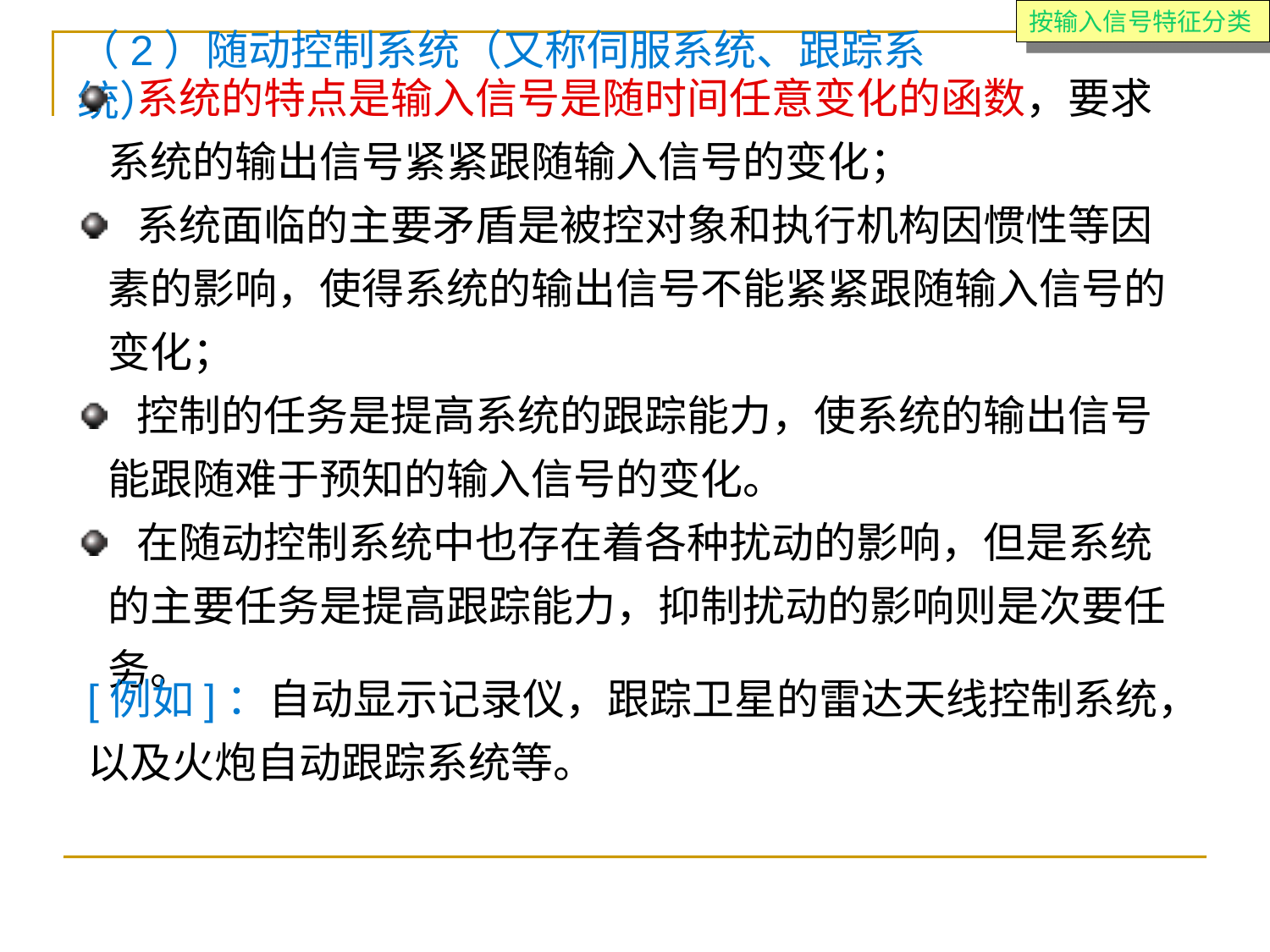

按输入信号特征分类
（2）随动控制系统（又称伺服系统、跟踪系统）
  系统的特点是输入信号是随时间任意变化的函数，要求系统的输出信号紧紧跟随输入信号的变化；
  系统面临的主要矛盾是被控对象和执行机构因惯性等因素的影响，使得系统的输出信号不能紧紧跟随输入信号的变化；
  控制的任务是提高系统的跟踪能力，使系统的输出信号能跟随难于预知的输入信号的变化。
  在随动控制系统中也存在着各种扰动的影响，但是系统的主要任务是提高跟踪能力，抑制扰动的影响则是次要任务。
[例如]：自动显示记录仪，跟踪卫星的雷达天线控制系统，以及火炮自动跟踪系统等。

39